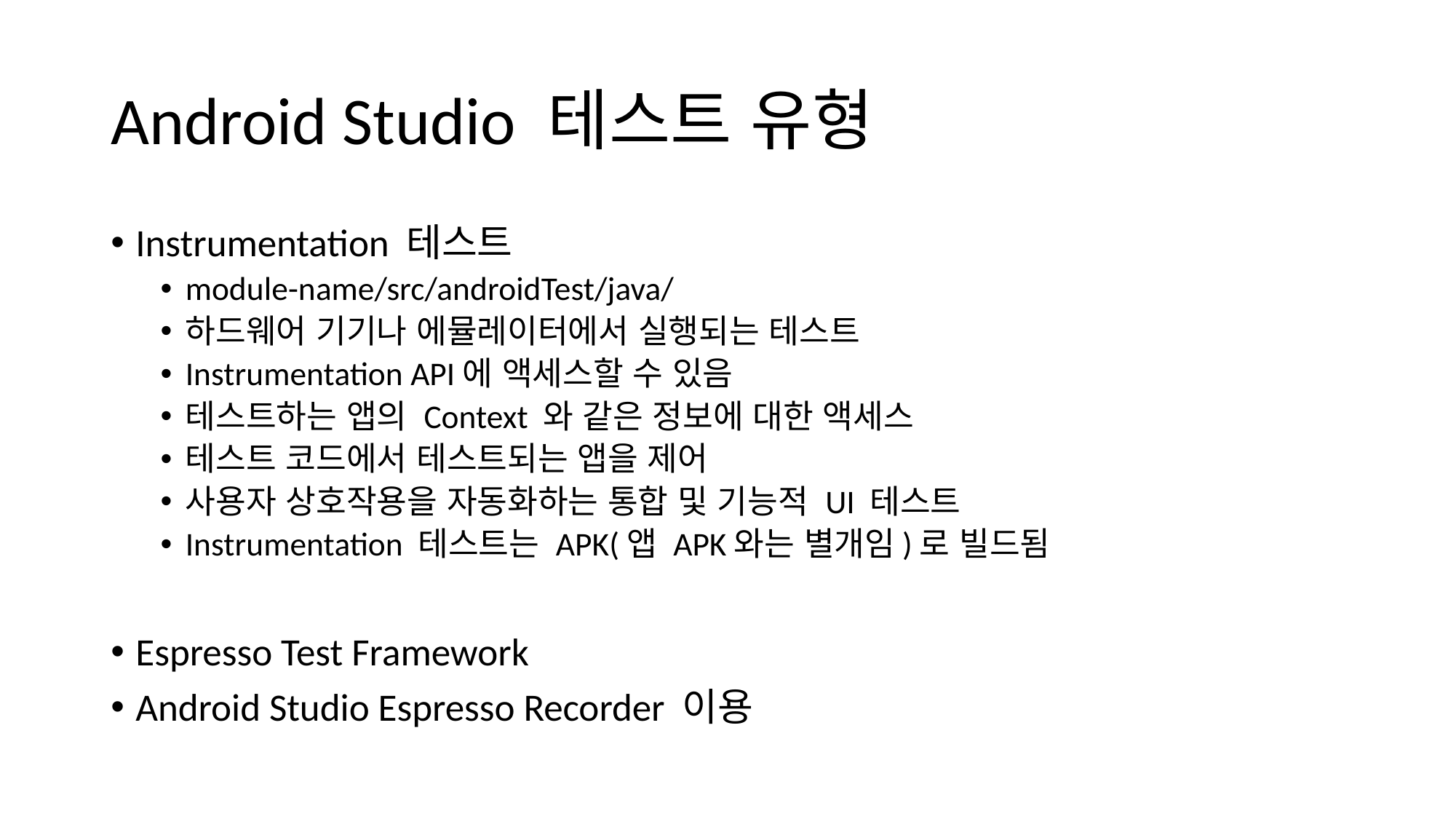

# Android Studio 테스트 유형
Instrumentation 테스트
module-name/src/androidTest/java/
하드웨어 기기나 에뮬레이터에서 실행되는 테스트
Instrumentation API에 액세스할 수 있음
테스트하는 앱의 Context 와 같은 정보에 대한 액세스
테스트 코드에서 테스트되는 앱을 제어
사용자 상호작용을 자동화하는 통합 및 기능적 UI 테스트
Instrumentation 테스트는 APK(앱 APK와는 별개임)로 빌드됨

Espresso Test Framework
Android Studio Espresso Recorder 이용